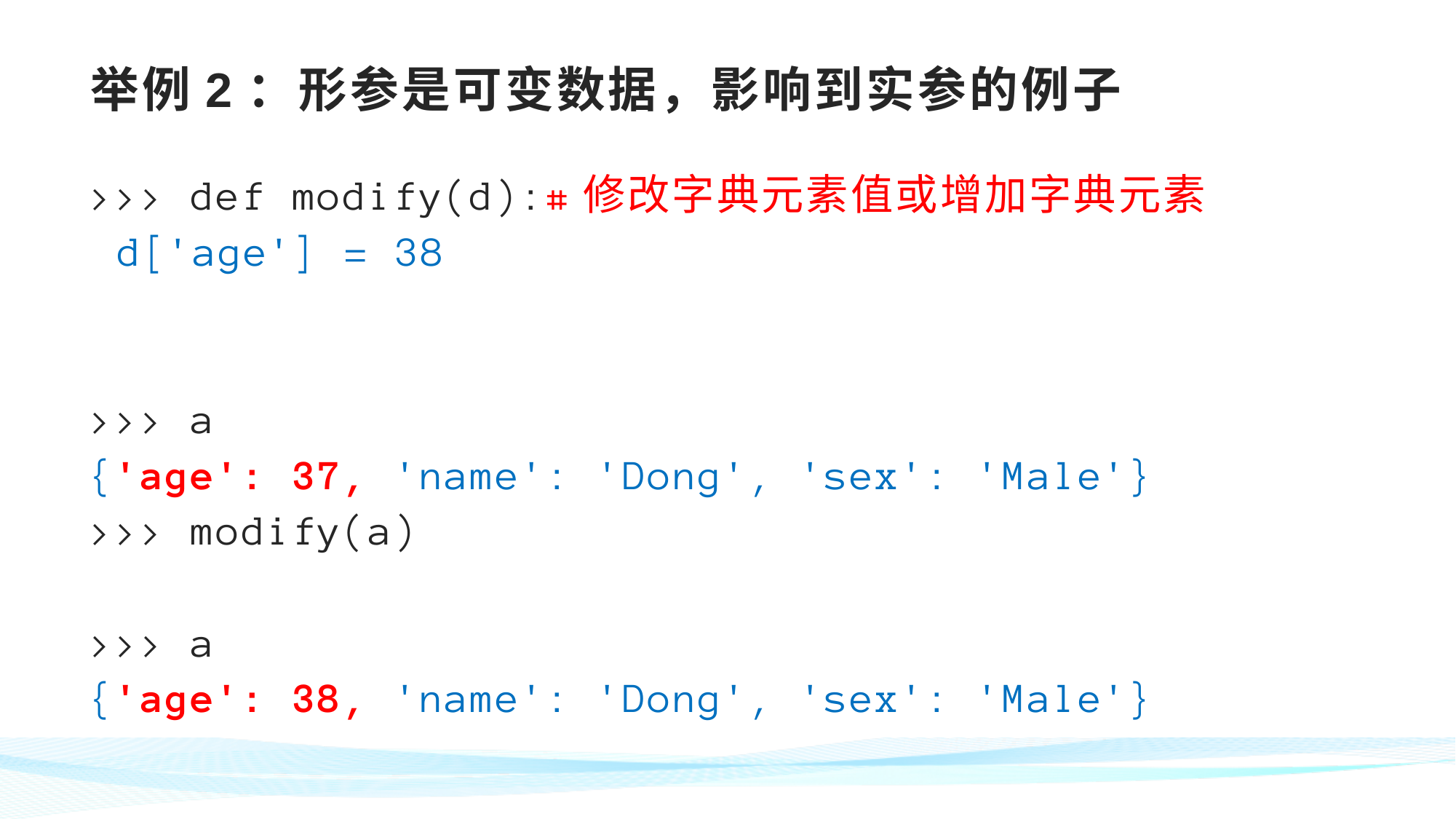

# 举例2：形参是可变数据，影响到实参的例子
>>> def modify(d):#修改字典元素值或增加字典元素
	d['age'] = 38

>>> a
{'age': 37, 'name': 'Dong', 'sex': 'Male'}
>>> modify(a)

>>> a
{'age': 38, 'name': 'Dong', 'sex': 'Male'}